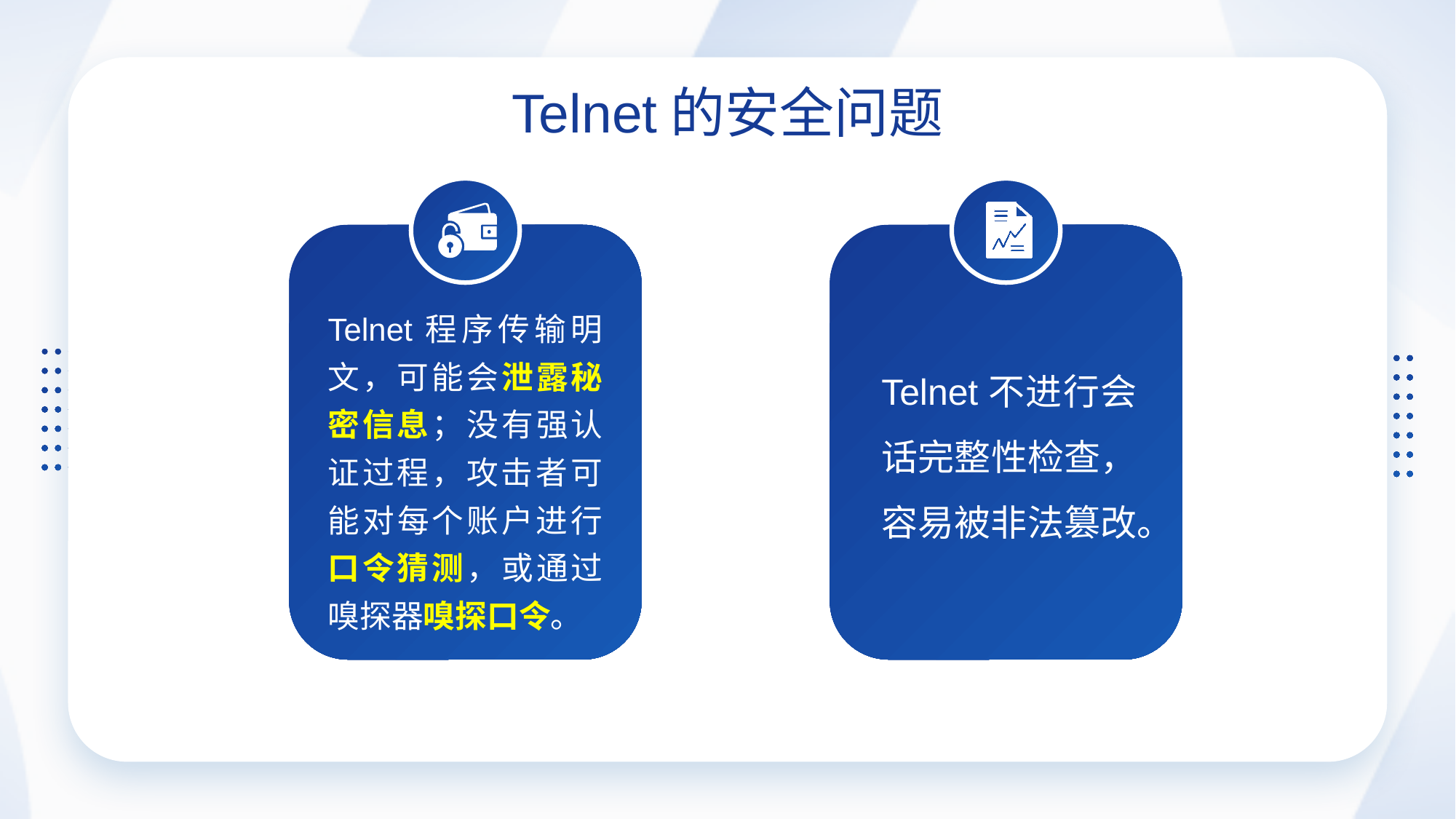

Telnet的安全问题

Telnet程序传输明文，可能会泄露秘密信息；没有强认证过程，攻击者可能对每个账户进行口令猜测，或通过嗅探器嗅探口令。
Telnet不进行会话完整性检查，容易被非法篡改。